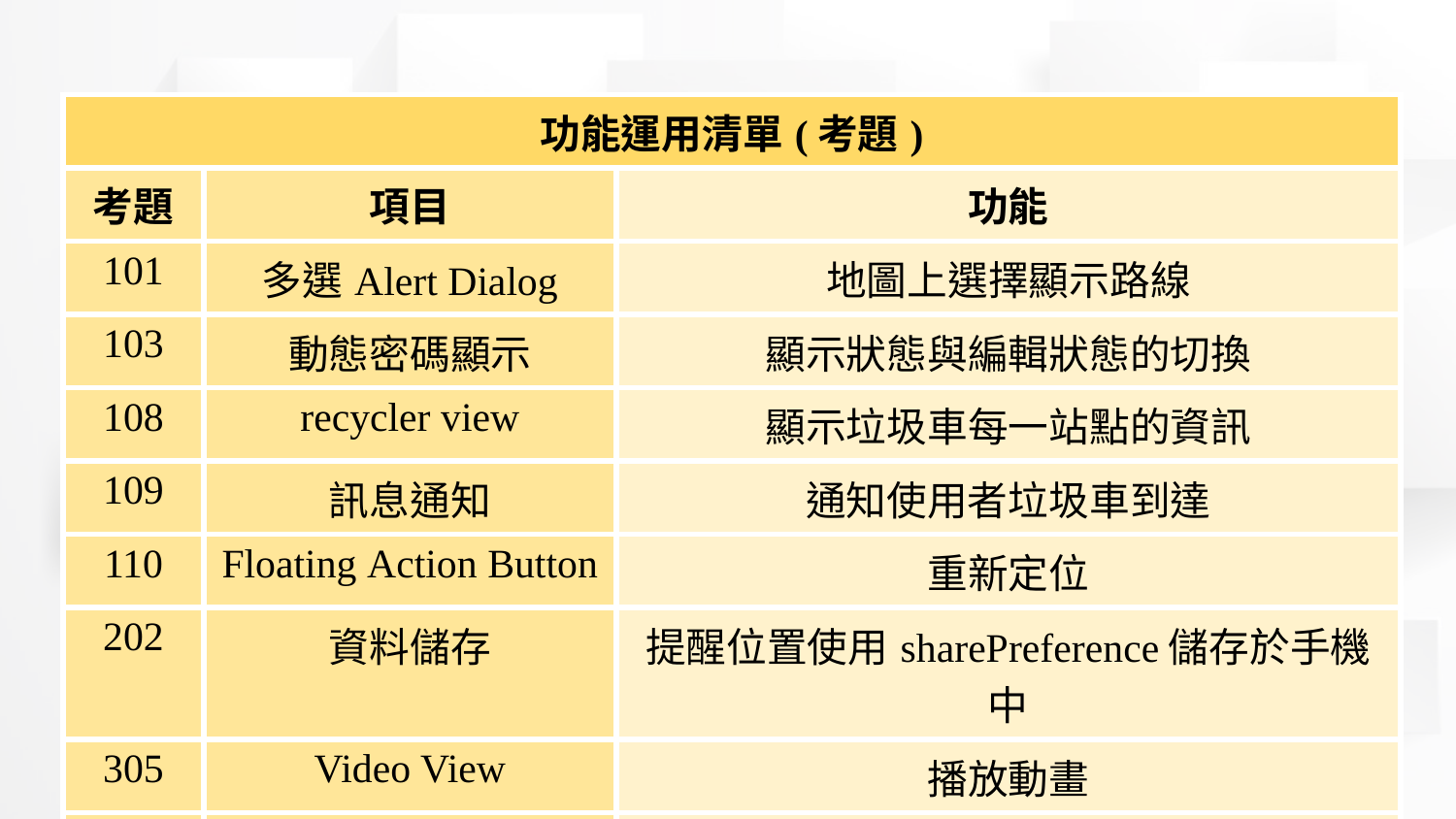

| 功能運用清單(考題) |  |  |
| --- | --- | --- |
| 考題 | 項目 | 功能 |
| 101 | 多選Alert Dialog | 地圖上選擇顯示路線 |
| 103 | 動態密碼顯示 | 顯示狀態與編輯狀態的切換 |
| 108 | recycler view | 顯示垃圾車每一站點的資訊 |
| 109 | 訊息通知 | 通知使用者垃圾車到達 |
| 110 | Floating Action Button | 重新定位 |
| 202 | 資料儲存 | 提醒位置使用sharePreference儲存於手機中 |
| 305 | Video View | 播放動畫 |
| 310 | API資料查詢 | 從各縣市政府提供API抓取垃圾車位置 |